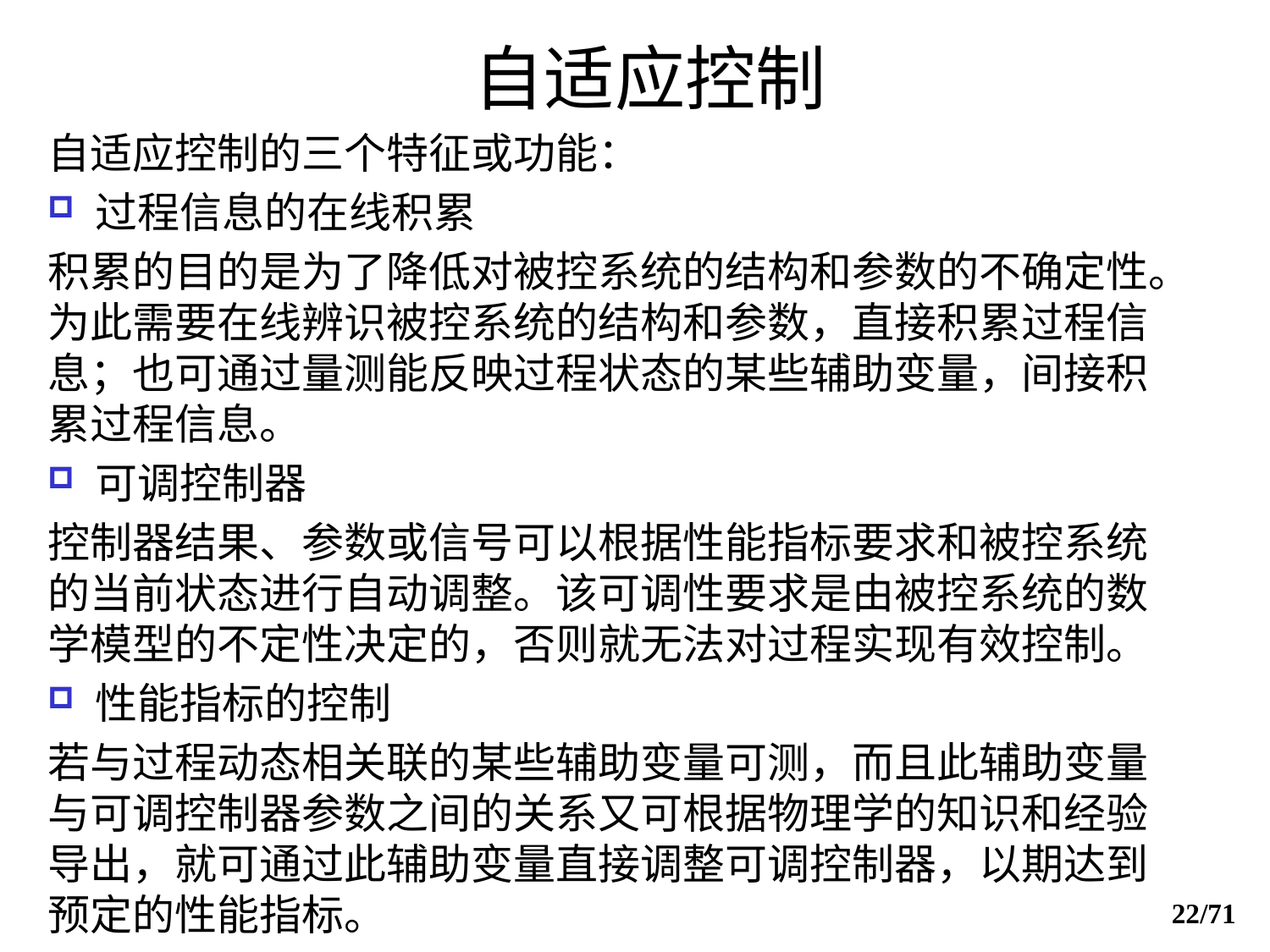

# 自适应控制
自适应控制的三个特征或功能：
过程信息的在线积累
积累的目的是为了降低对被控系统的结构和参数的不确定性。为此需要在线辨识被控系统的结构和参数，直接积累过程信息；也可通过量测能反映过程状态的某些辅助变量，间接积累过程信息。
可调控制器
控制器结果、参数或信号可以根据性能指标要求和被控系统的当前状态进行自动调整。该可调性要求是由被控系统的数学模型的不定性决定的，否则就无法对过程实现有效控制。
性能指标的控制
若与过程动态相关联的某些辅助变量可测，而且此辅助变量与可调控制器参数之间的关系又可根据物理学的知识和经验导出，就可通过此辅助变量直接调整可调控制器，以期达到预定的性能指标。

22/71